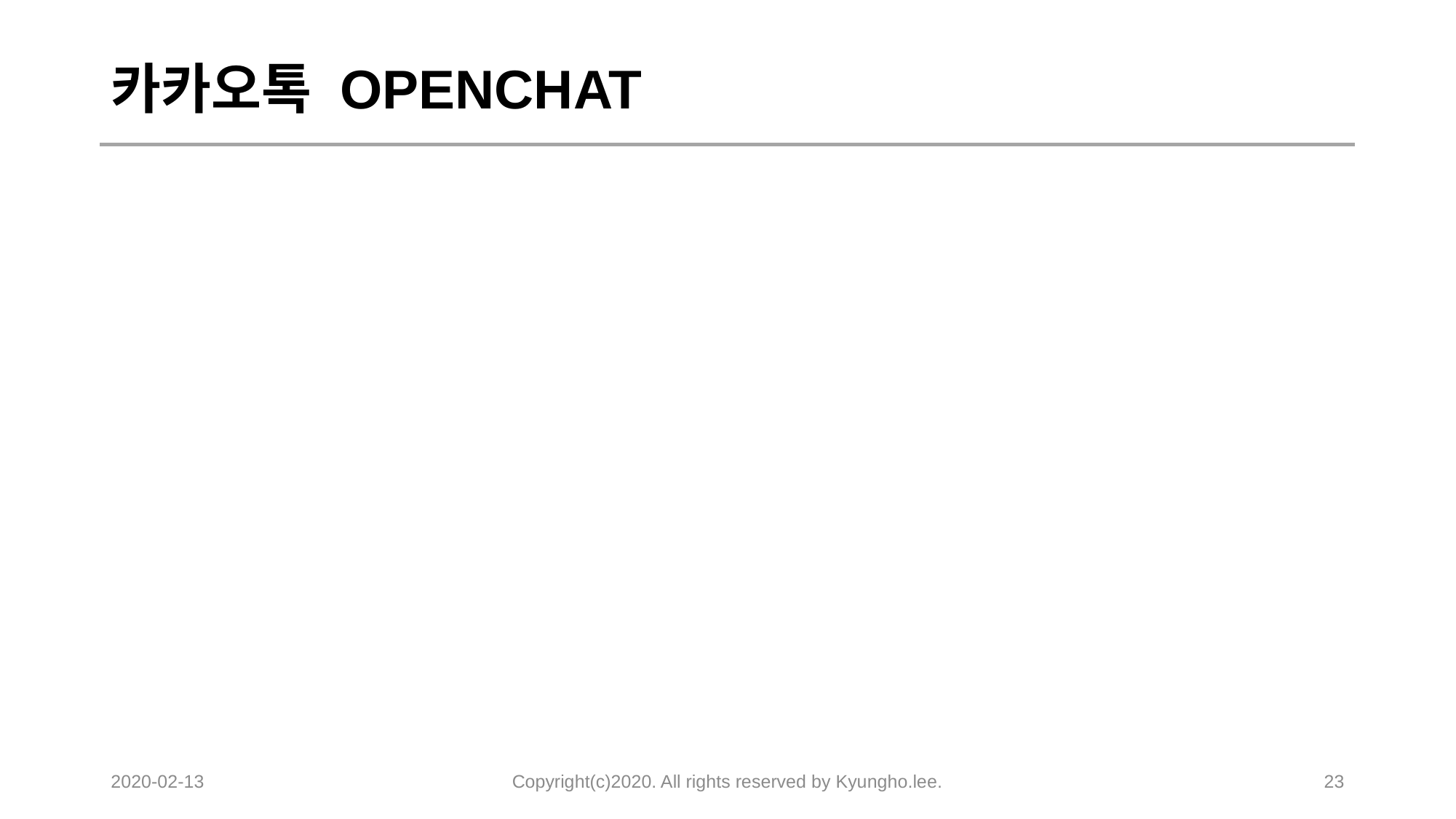

# 카카오톡 OPENCHAT

2020-02-13
Copyright(c)2020. All rights reserved by Kyungho.lee.
23